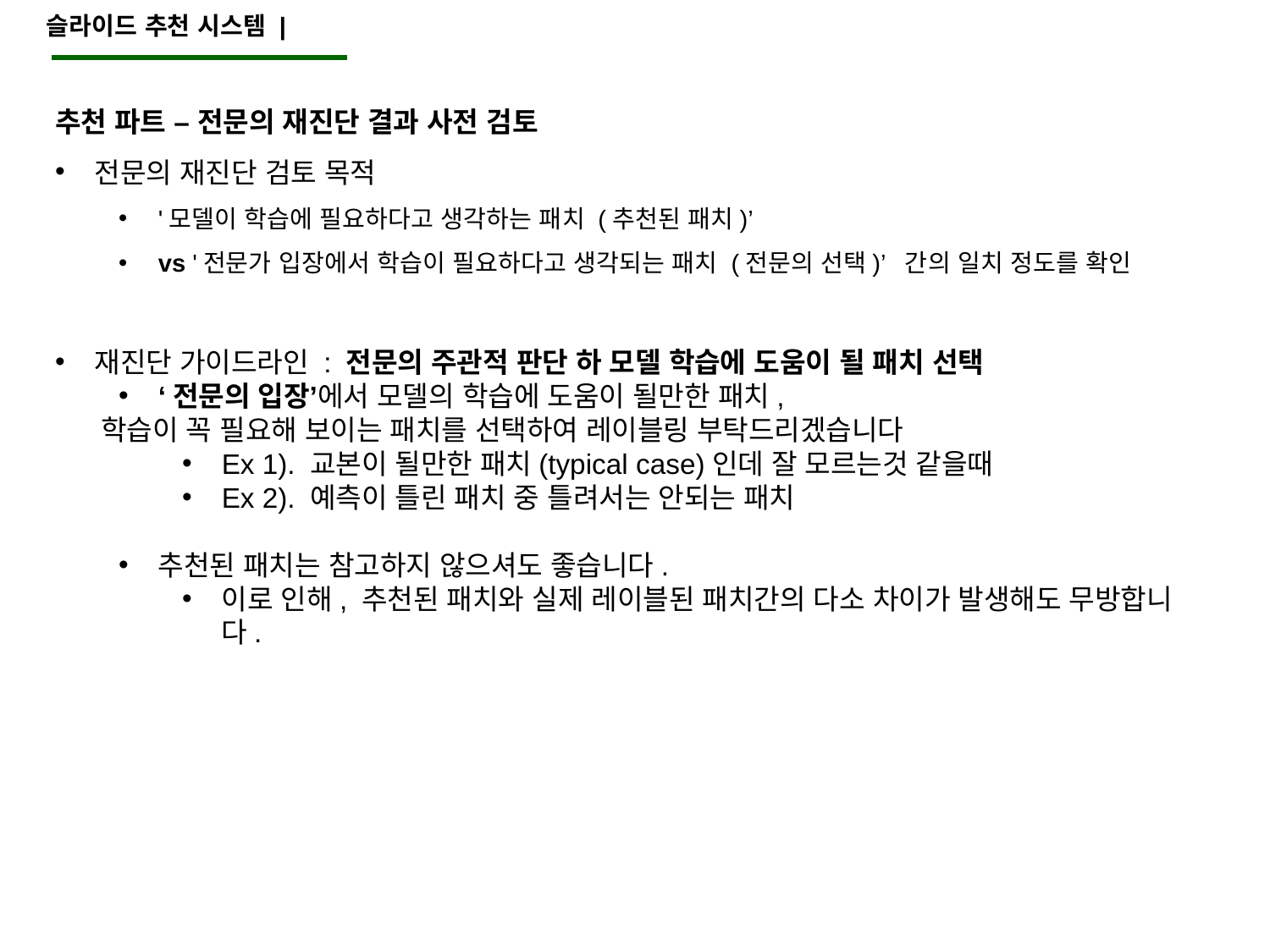

슬라이드 추천 시스템 |
추천 파트 – 전문의 재진단 결과 사전 검토
전문의 재진단 검토 목적
'모델이 학습에 필요하다고 생각하는 패치 (추천된 패치)’
vs '전문가 입장에서 학습이 필요하다고 생각되는 패치 (전문의 선택)’  간의 일치 정도를 확인

재진단 가이드라인 : 전문의 주관적 판단 하 모델 학습에 도움이 될 패치 선택
‘전문의 입장’에서 모델의 학습에 도움이 될만한 패치,
     학습이 꼭 필요해 보이는 패치를 선택하여 레이블링 부탁드리겠습니다
Ex 1). 교본이 될만한 패치(typical case)인데 잘 모르는것 같을때
Ex 2). 예측이 틀린 패치 중 틀려서는 안되는 패치

추천된 패치는 참고하지 않으셔도 좋습니다.
이로 인해, 추천된 패치와 실제 레이블된 패치간의 다소 차이가 발생해도 무방합니다.